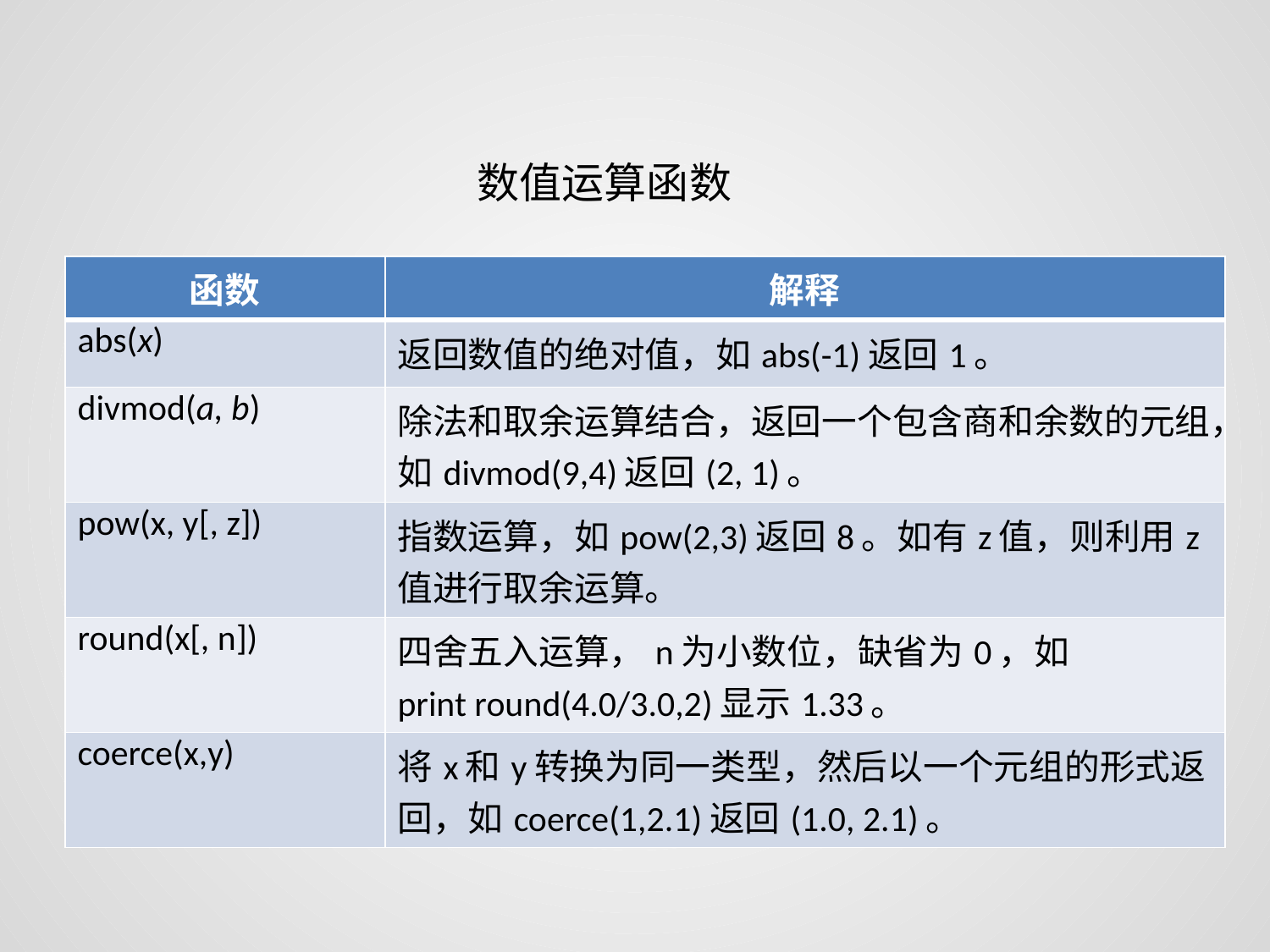

数值运算函数
| 函数 | 解释 |
| --- | --- |
| abs(x) | 返回数值的绝对值，如abs(-1)返回1。 |
| divmod(a, b) | 除法和取余运算结合，返回一个包含商和余数的元组，如divmod(9,4)返回(2, 1)。 |
| pow(x, y[, z]) | 指数运算，如pow(2,3)返回8。如有z值，则利用z值进行取余运算。 |
| round(x[, n]) | 四舍五入运算，n为小数位，缺省为0，如 print round(4.0/3.0,2)显示1.33。 |
| coerce(x,y) | 将x和y转换为同一类型，然后以一个元组的形式返回，如coerce(1,2.1)返回(1.0, 2.1)。 |